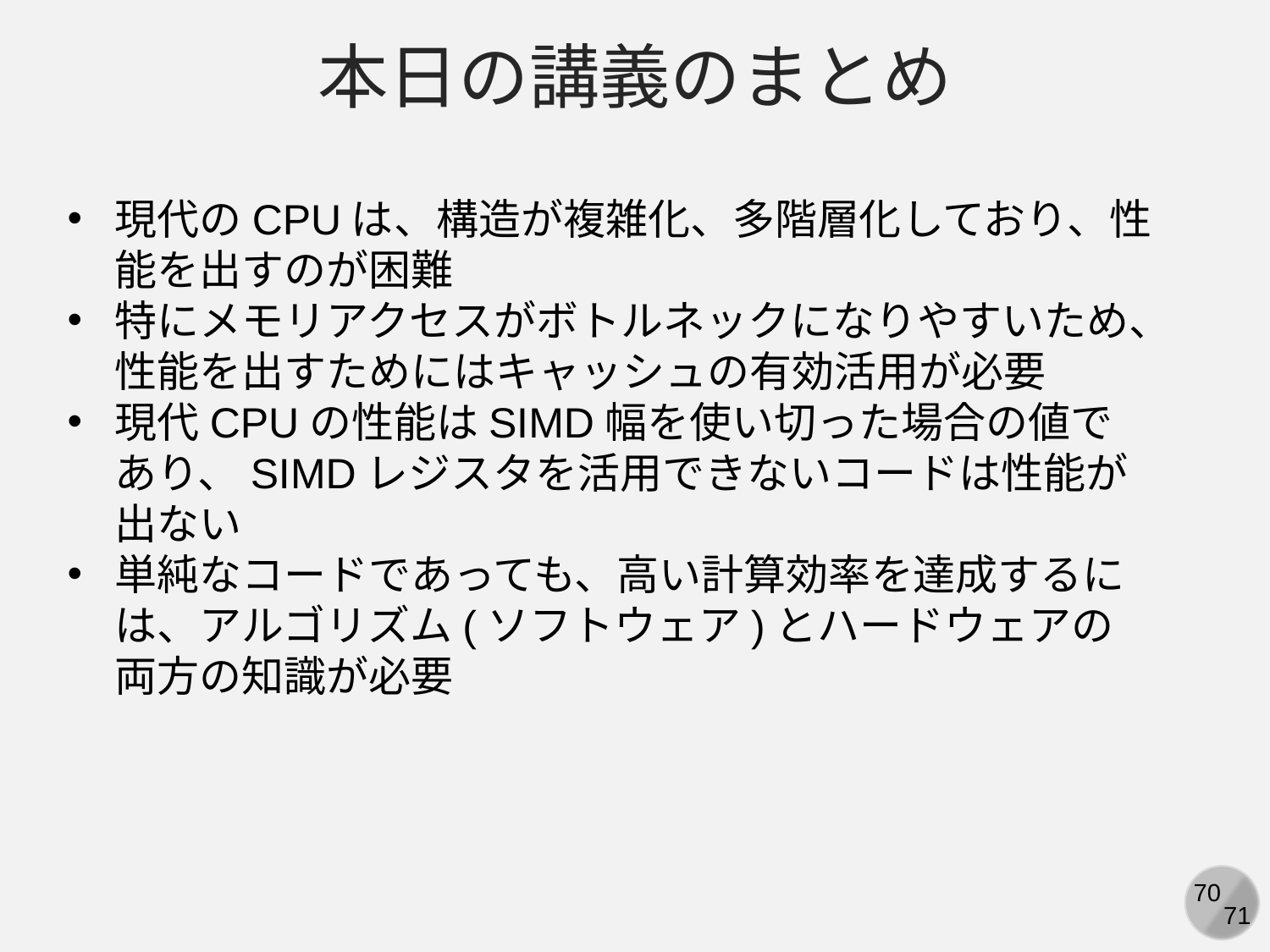

本日の講義のまとめ
現代のCPUは、構造が複雑化、多階層化しており、性能を出すのが困難
特にメモリアクセスがボトルネックになりやすいため、性能を出すためにはキャッシュの有効活用が必要
現代CPUの性能はSIMD幅を使い切った場合の値であり、SIMDレジスタを活用できないコードは性能が出ない
単純なコードであっても、高い計算効率を達成するには、アルゴリズム(ソフトウェア)とハードウェアの両方の知識が必要